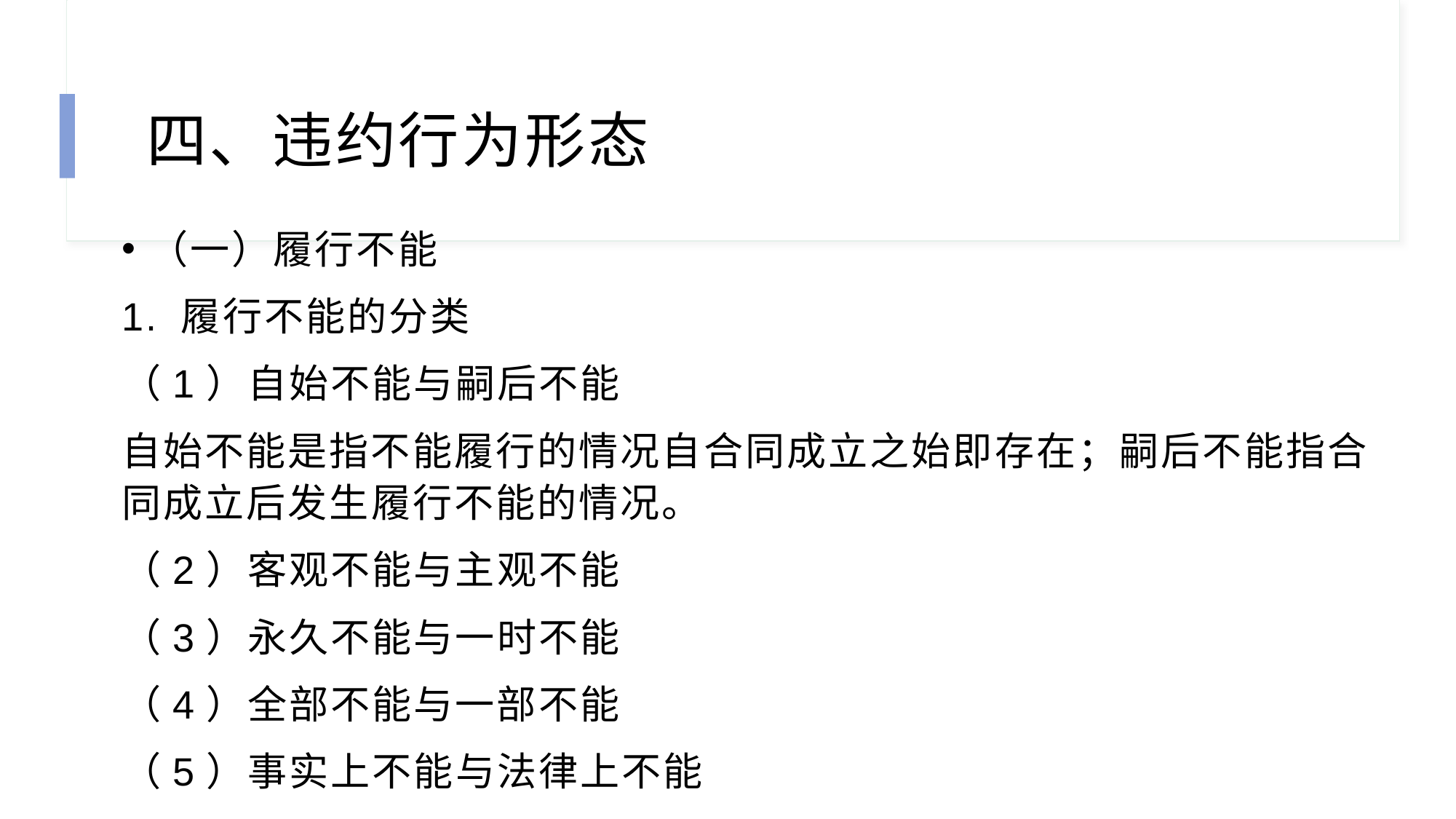

# 四、违约行为形态
（一）履行不能
1. 履行不能的分类
（1）自始不能与嗣后不能
自始不能是指不能履行的情况自合同成立之始即存在；嗣后不能指合同成立后发生履行不能的情况。
（2）客观不能与主观不能
（3）永久不能与一时不能
（4）全部不能与一部不能
（5）事实上不能与法律上不能